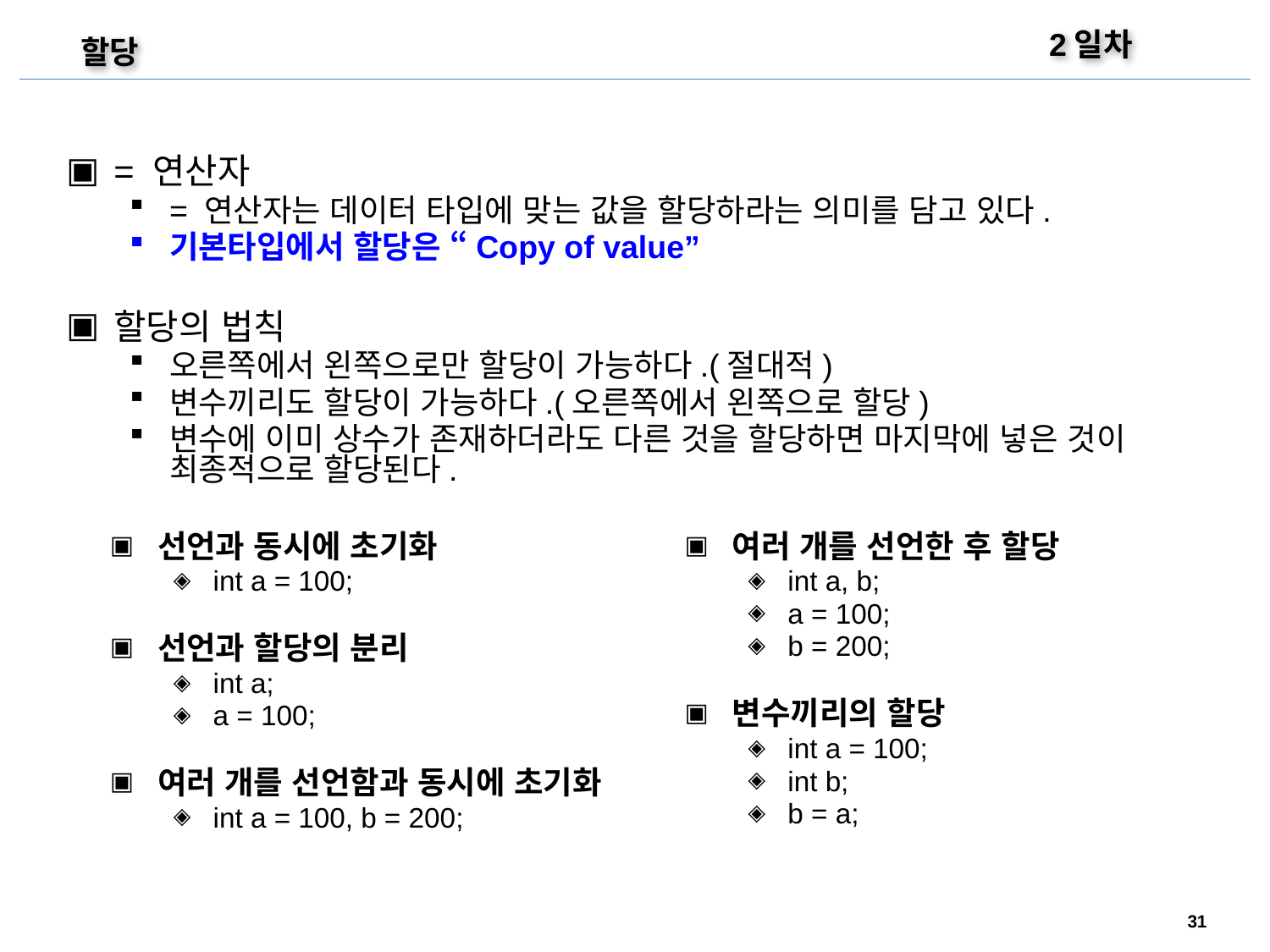

2일차
할당
= 연산자
= 연산자는 데이터 타입에 맞는 값을 할당하라는 의미를 담고 있다.
기본타입에서 할당은 “Copy of value”

할당의 법칙
오른쪽에서 왼쪽으로만 할당이 가능하다.(절대적)
변수끼리도 할당이 가능하다.(오른쪽에서 왼쪽으로 할당)
변수에 이미 상수가 존재하더라도 다른 것을 할당하면 마지막에 넣은 것이 최종적으로 할당된다.
선언과 동시에 초기화
int a = 100;

선언과 할당의 분리
int a;
a = 100;

여러 개를 선언함과 동시에 초기화
int a = 100, b = 200;
여러 개를 선언한 후 할당
int a, b;
a = 100;
b = 200;

변수끼리의 할당
int a = 100;
int b;
b = a;